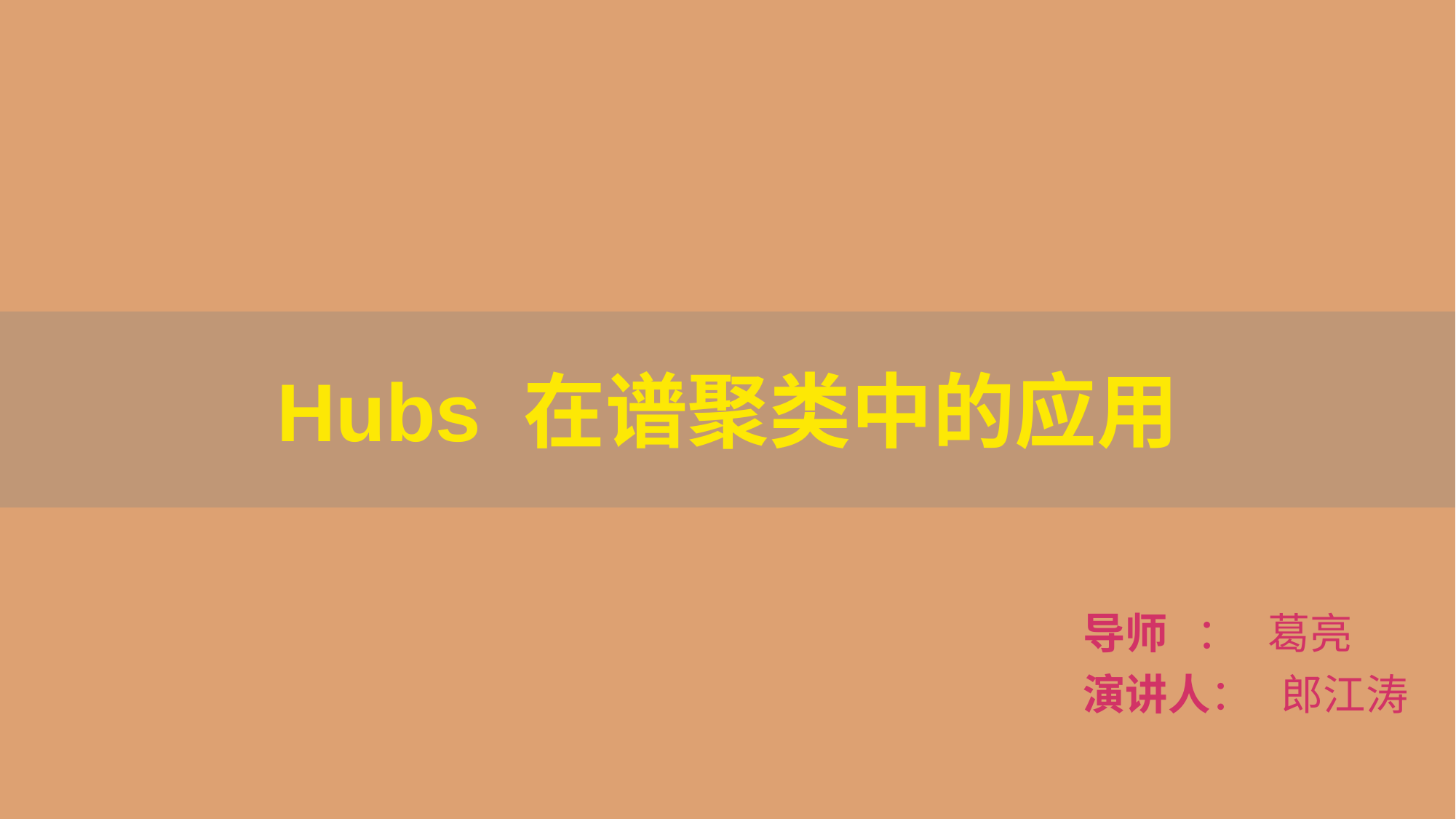

Hubs 在谱聚类中的应用
导师   ：   葛亮
演讲人：   郎江涛